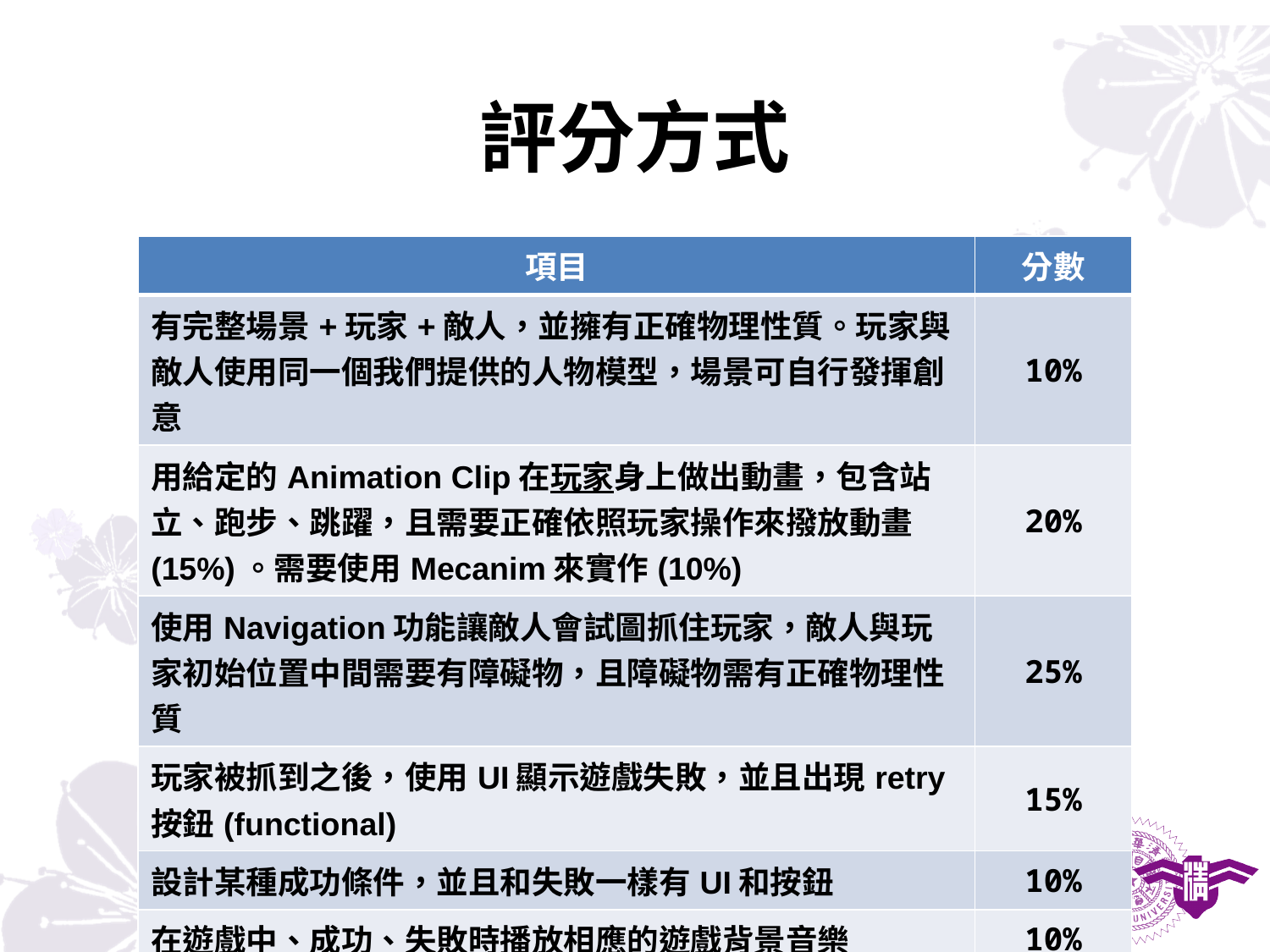

# 評分方式
| 項目 | 分數 |
| --- | --- |
| 有完整場景+玩家+敵人，並擁有正確物理性質。玩家與敵人使用同一個我們提供的人物模型，場景可自行發揮創意 | 10% |
| 用給定的Animation Clip在玩家身上做出動畫，包含站立、跑步、跳躍，且需要正確依照玩家操作來撥放動畫(15%)。需要使用Mecanim來實作(10%) | 20% |
| 使用Navigation功能讓敵人會試圖抓住玩家，敵人與玩家初始位置中間需要有障礙物，且障礙物需有正確物理性質 | 25% |
| 玩家被抓到之後，使用UI顯示遊戲失敗，並且出現retry按鈕(functional) | 15% |
| 設計某種成功條件，並且和失敗一樣有UI和按鈕 | 10% |
| 在遊戲中、成功、失敗時播放相應的遊戲背景音樂 | 10% |
| Build 執行檔 (.exe & .app) | 10% |